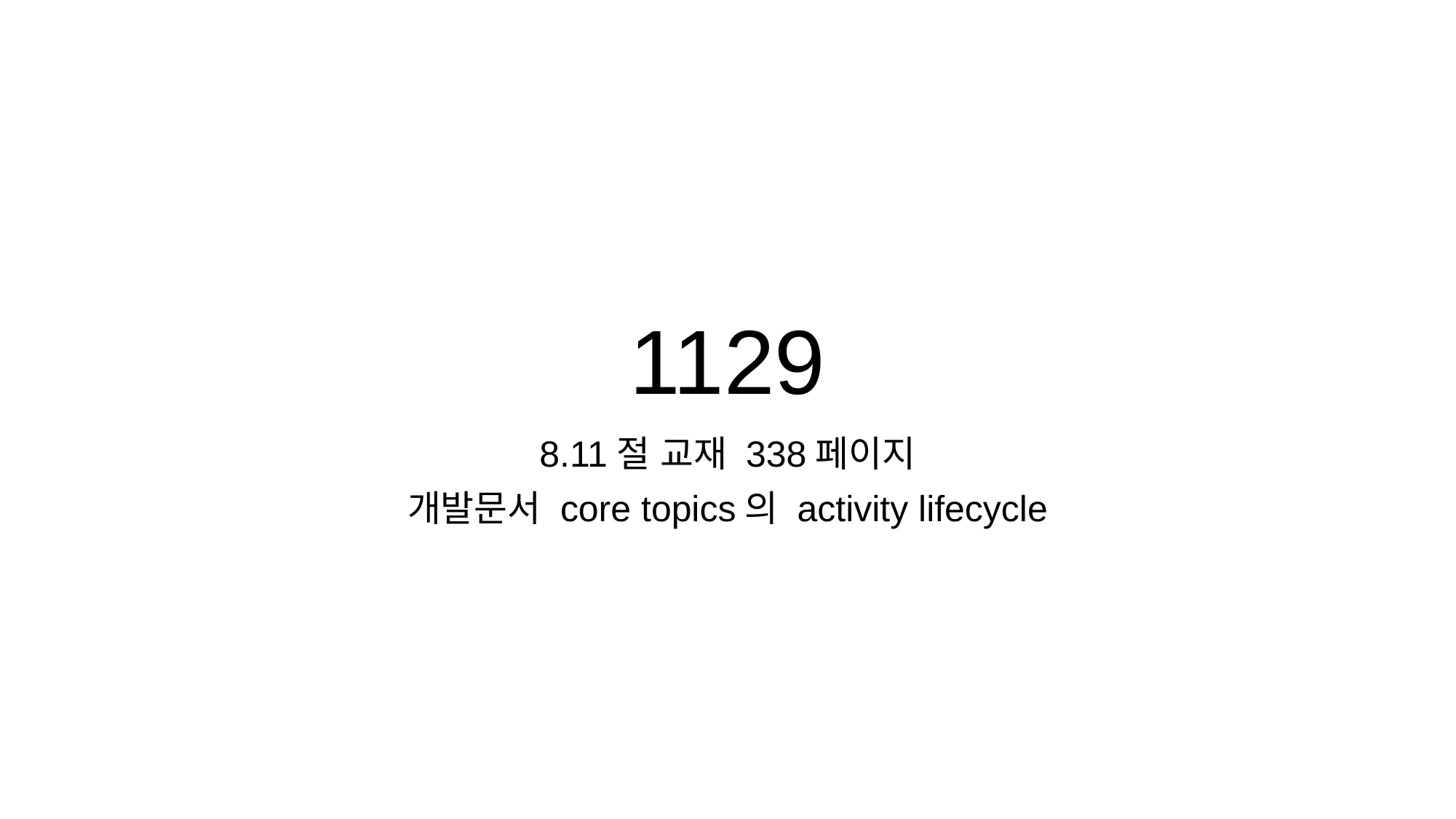

# 1129
8.11절 교재 338페이지
개발문서 core topics의 activity lifecycle